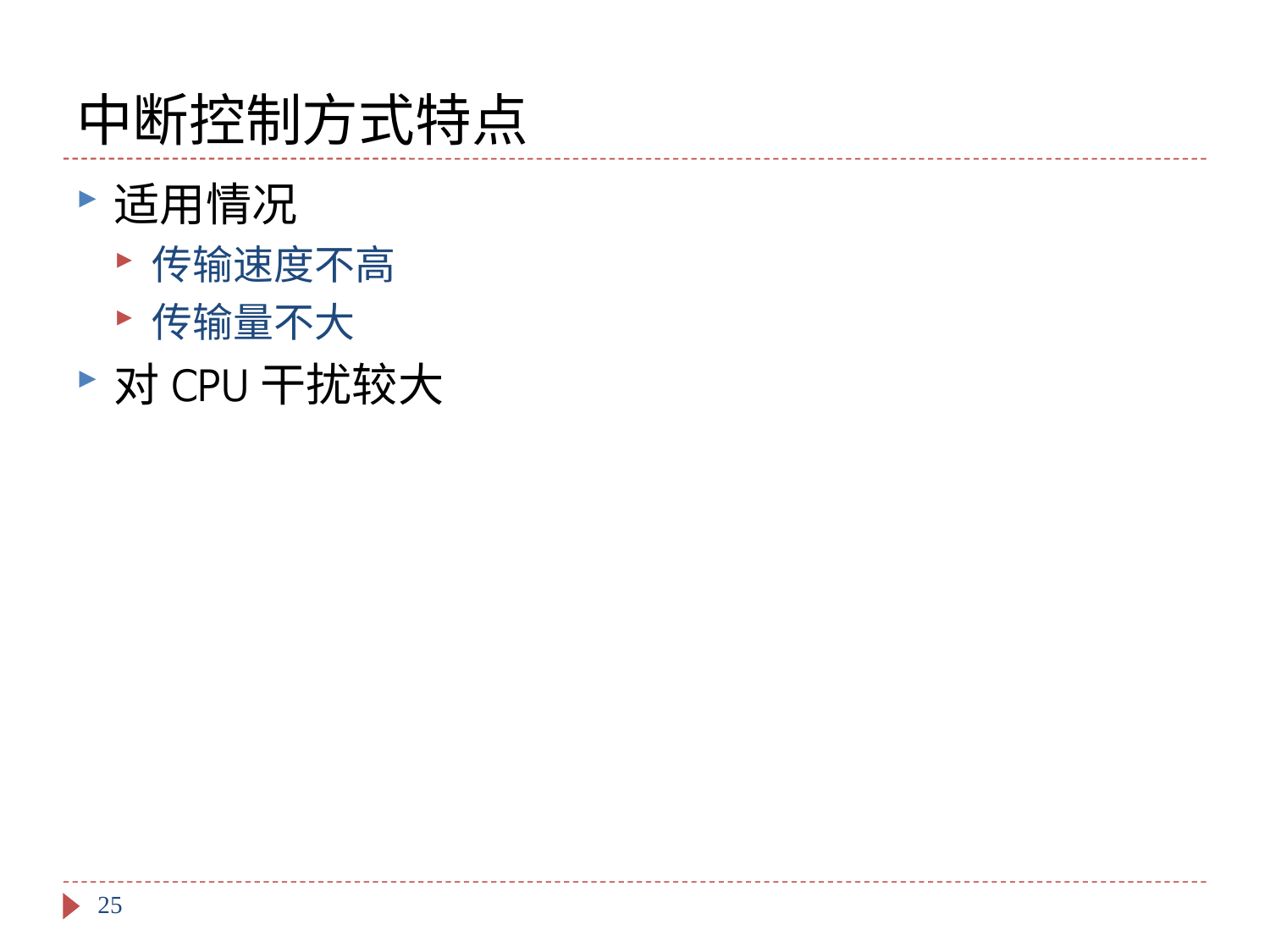

# 中断控制方式特点
适用情况
传输速度不高
传输量不大
对CPU干扰较大

25